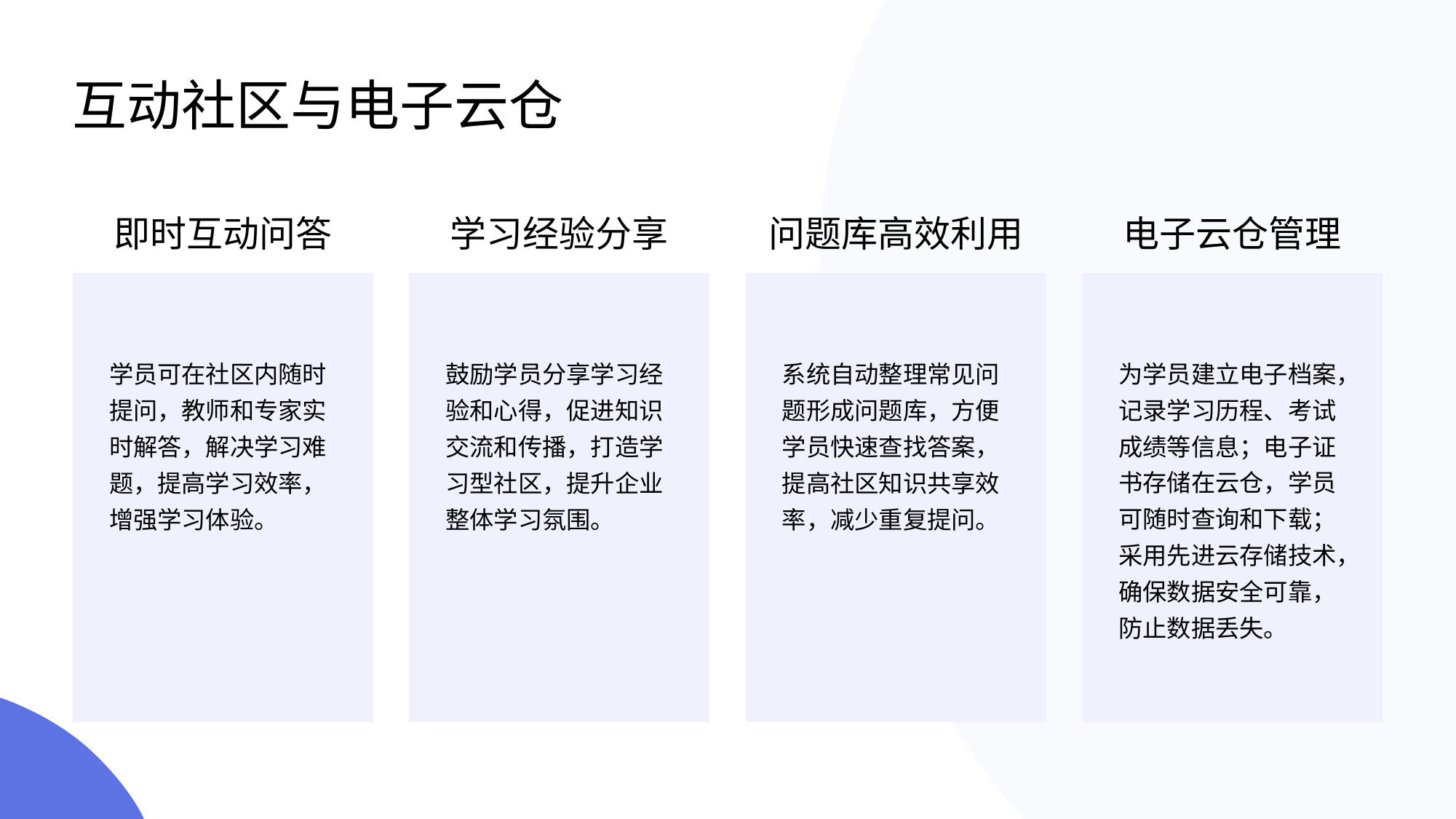

# 互动社区与电子云仓
即时互动问答
学习经验分享
问题库高效利用
电子云仓管理

学员可在社区内随时提问，教师和专家实时解答，解决学习难题，提高学习效率，增强学习体验。
鼓励学员分享学习经验和心得，促进知识交流和传播，打造学习型社区，提升企业整体学习氛围。
系统自动整理常见问题形成问题库，方便学员快速查找答案，提高社区知识共享效率，减少重复提问。
为学员建立电子档案，记录学习历程、考试成绩等信息；电子证书存储在云仓，学员可随时查询和下载；采用先进云存储技术，确保数据安全可靠，防止数据丢失。